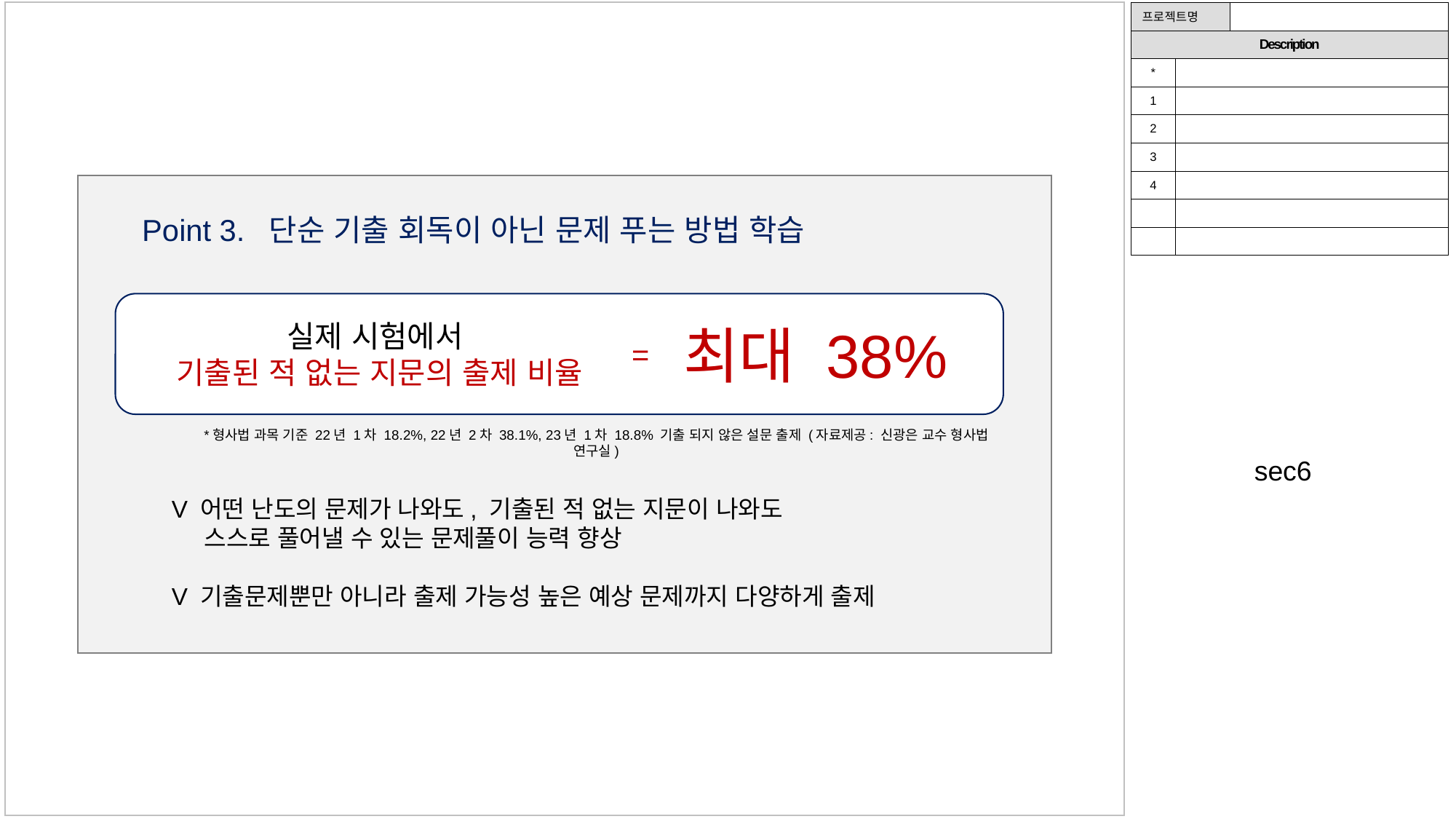

| 프로젝트명 |  |  |
| --- | --- | --- |
| Description |  |  |
| \* |  |  |
| 1 |  |  |
| 2 |  |  |
| 3 |  |  |
| 4 |  |  |
|  |  |  |
|  |  |  |

Point 3.  단순 기출 회독이 아닌 문제 푸는 방법 학습

실제 시험에서
기출된 적 없는 지문의 출제 비율
최대 38%
=
*형사법 과목 기준 22년 1차 18.2%, 22년 2차 38.1%, 23년 1차 18.8% 기출 되지 않은 설문 출제 (자료제공: 신광은 교수 형사법 연구실)
sec6
V 어떤 난도의 문제가 나와도, 기출된 적 없는 지문이 나와도
    스스로 풀어낼 수 있는 문제풀이 능력 향상

V 기출문제뿐만 아니라 출제 가능성 높은 예상 문제까지 다양하게 출제